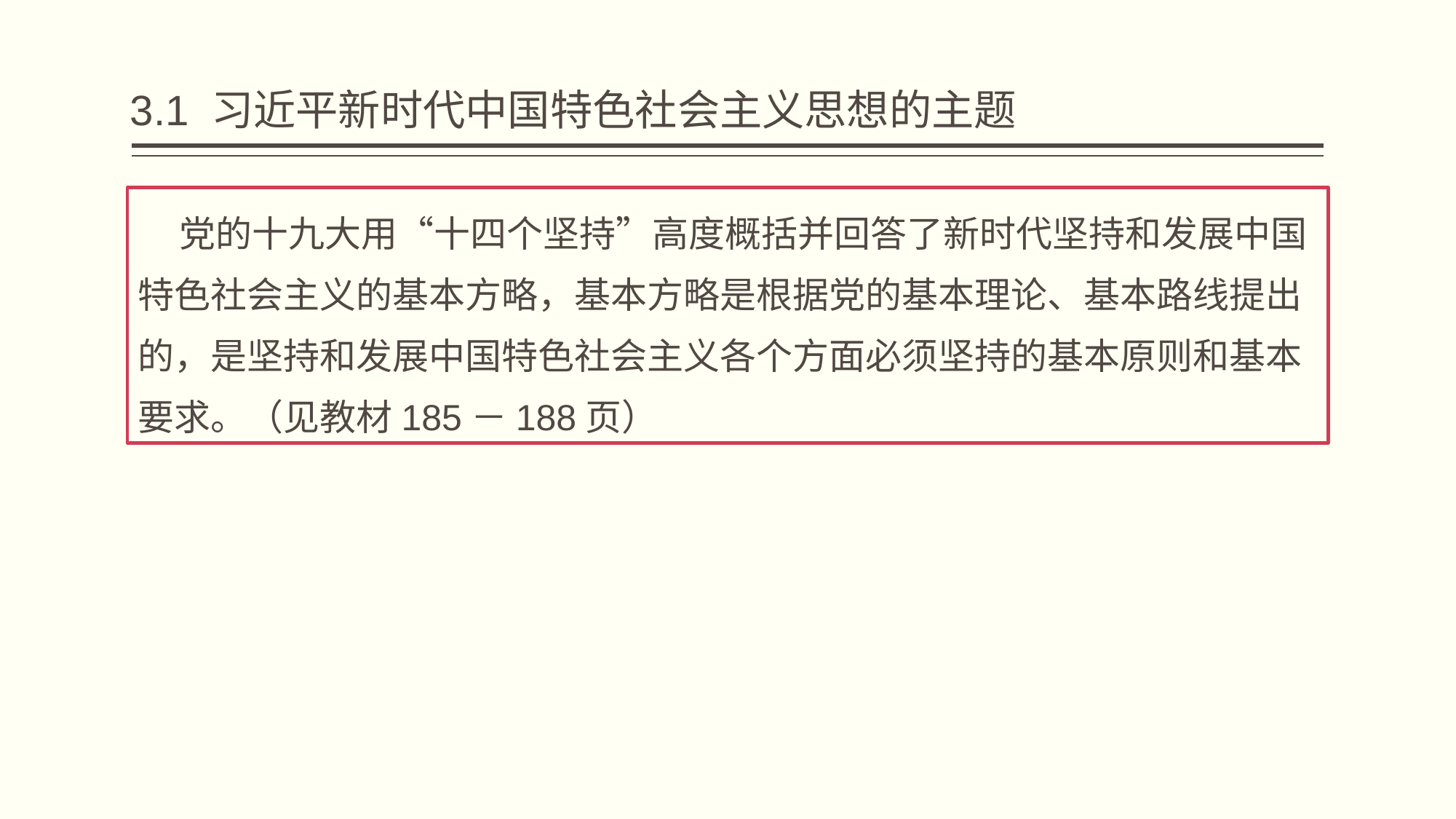

# 3.1 习近平新时代中国特色社会主义思想的主题
    党的十九大用“十四个坚持”高度概括并回答了新时代坚持和发展中国特色社会主义的基本方略，基本方略是根据党的基本理论、基本路线提出的，是坚持和发展中国特色社会主义各个方面必须坚持的基本原则和基本要求。（见教材185－188页）